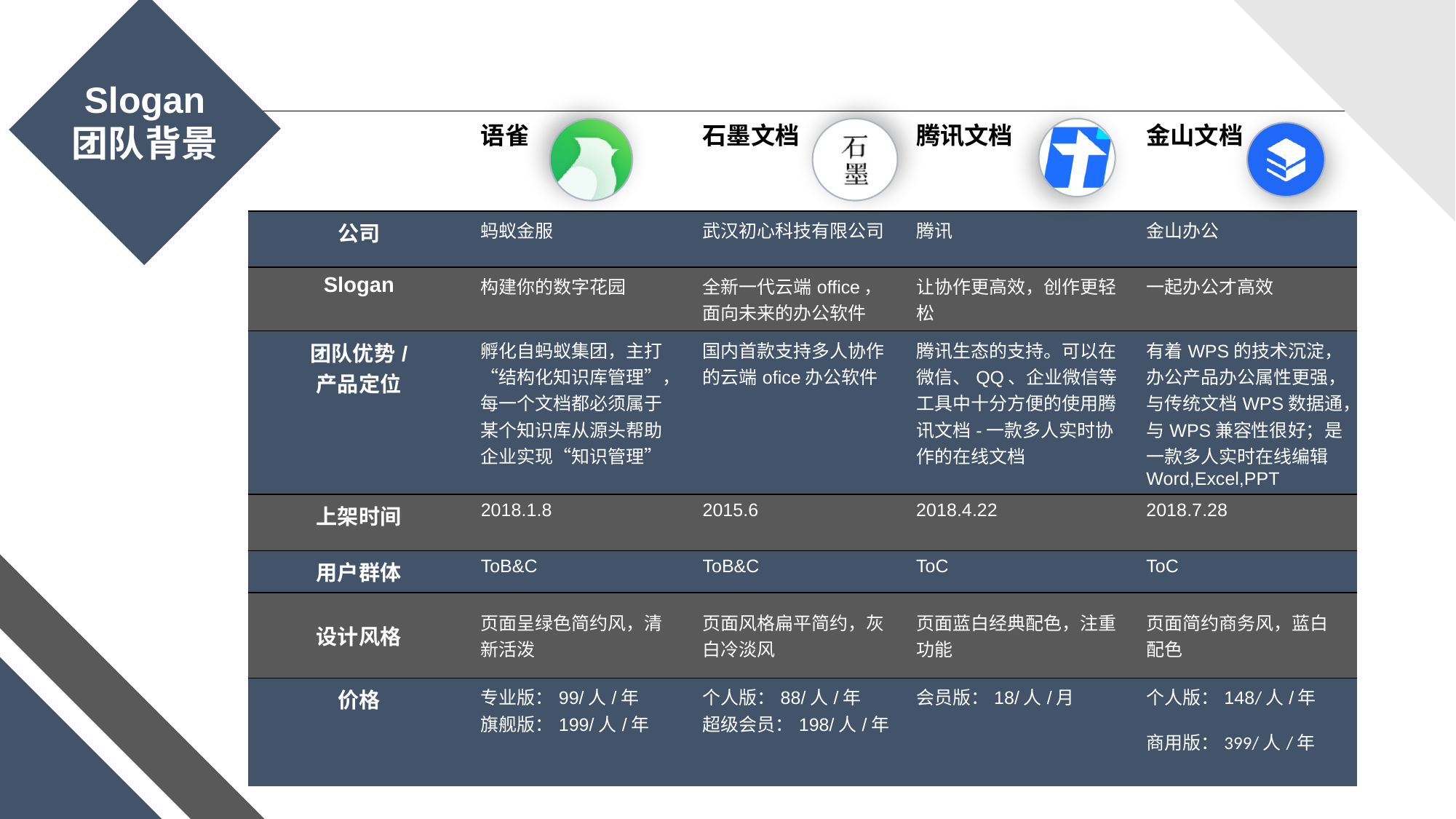

Slogan
团队背景
|  | 语雀 | 石墨文档 | 腾讯文档 | 金山文档 |
| --- | --- | --- | --- | --- |
| 公司 | 蚂蚁金服 | 武汉初心科技有限公司 | 腾讯 | 金山办公 |
| Slogan | 构建你的数字花园 | 全新一代云端office，面向未来的办公软件 | 让协作更高效，创作更轻松 | 一起办公才高效 |
| 团队优势/ 产品定位 | 孵化自蚂蚁集团，主打“结构化知识库管理”，每一个文档都必须属于某个知识库从源头帮助企业实现“知识管理” | 国内首款支持多人协作的云端ofice办公软件 | 腾讯生态的支持。可以在微信、QQ、企业微信等工具中十分方便的使用腾讯文档-一款多人实时协作的在线文档 | 有着WPS的技术沉淀，办公产品办公属性更强，与传统文档WPS数据通，与WPS兼容性很好；是一款多人实时在线编辑Word,Excel,PPT |
| 上架时间 | 2018.1.8 | 2015.6 | 2018.4.22 | 2018.7.28 |
| 用户群体 | ToB&C | ToB&C | ToC | ToC |
| 设计风格 | 页面呈绿色简约风，清新活泼 | 页面风格扁平简约，灰白冷淡风 | 页面蓝白经典配色，注重功能 | 页面简约商务风，蓝白配色 |
| 价格 | 专业版：99/人/年 旗舰版：199/人/年 | 个人版：88/人/年 超级会员：198/人/年 | 会员版：18/人/月 | 个人版：148/人/年 商用版：399/人/年 |